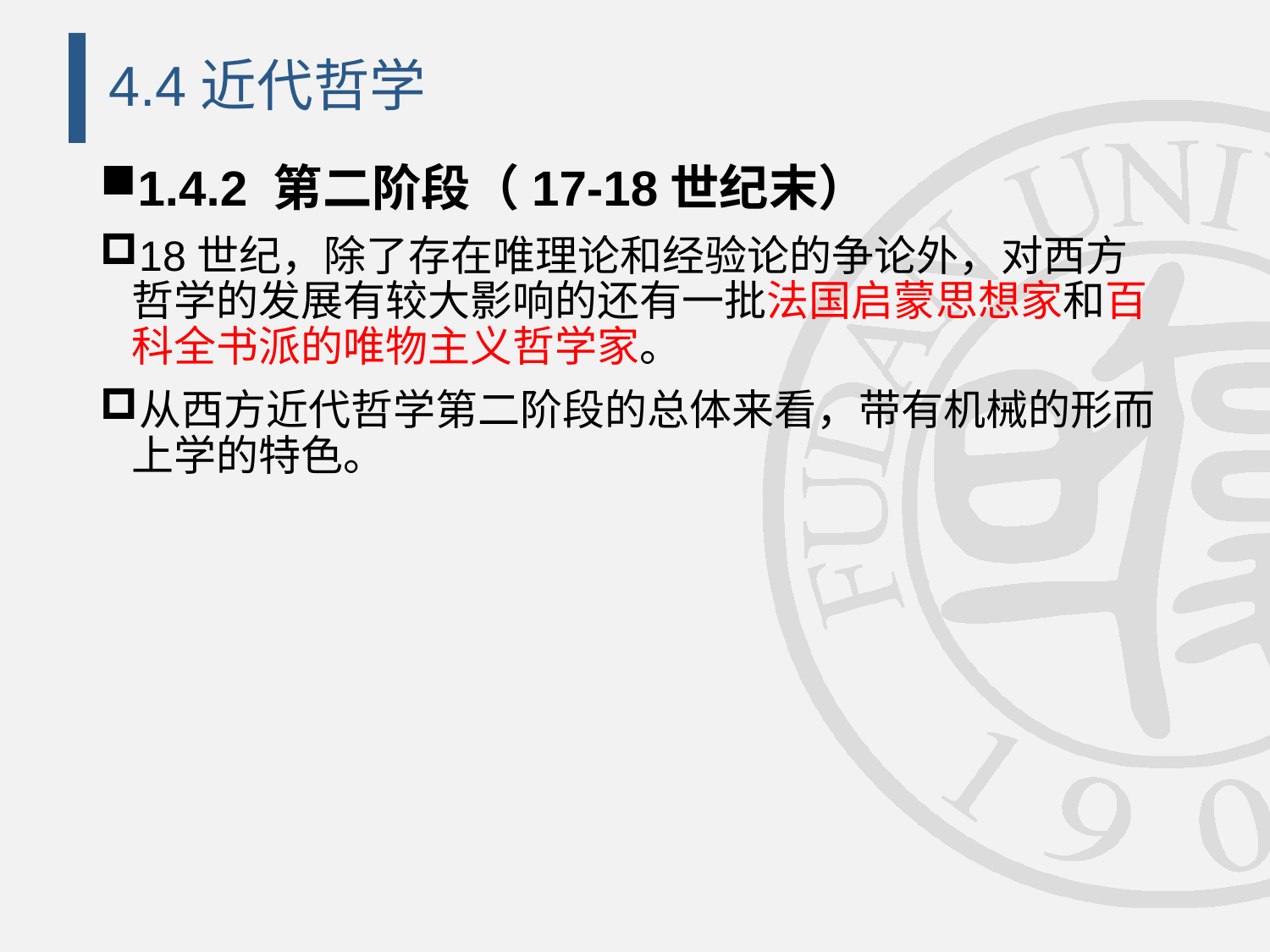

# 4.4近代哲学
1.4.2 第二阶段（17-18世纪末）
18世纪，除了存在唯理论和经验论的争论外，对西方哲学的发展有较大影响的还有一批法国启蒙思想家和百科全书派的唯物主义哲学家。
从西方近代哲学第二阶段的总体来看，带有机械的形而上学的特色。